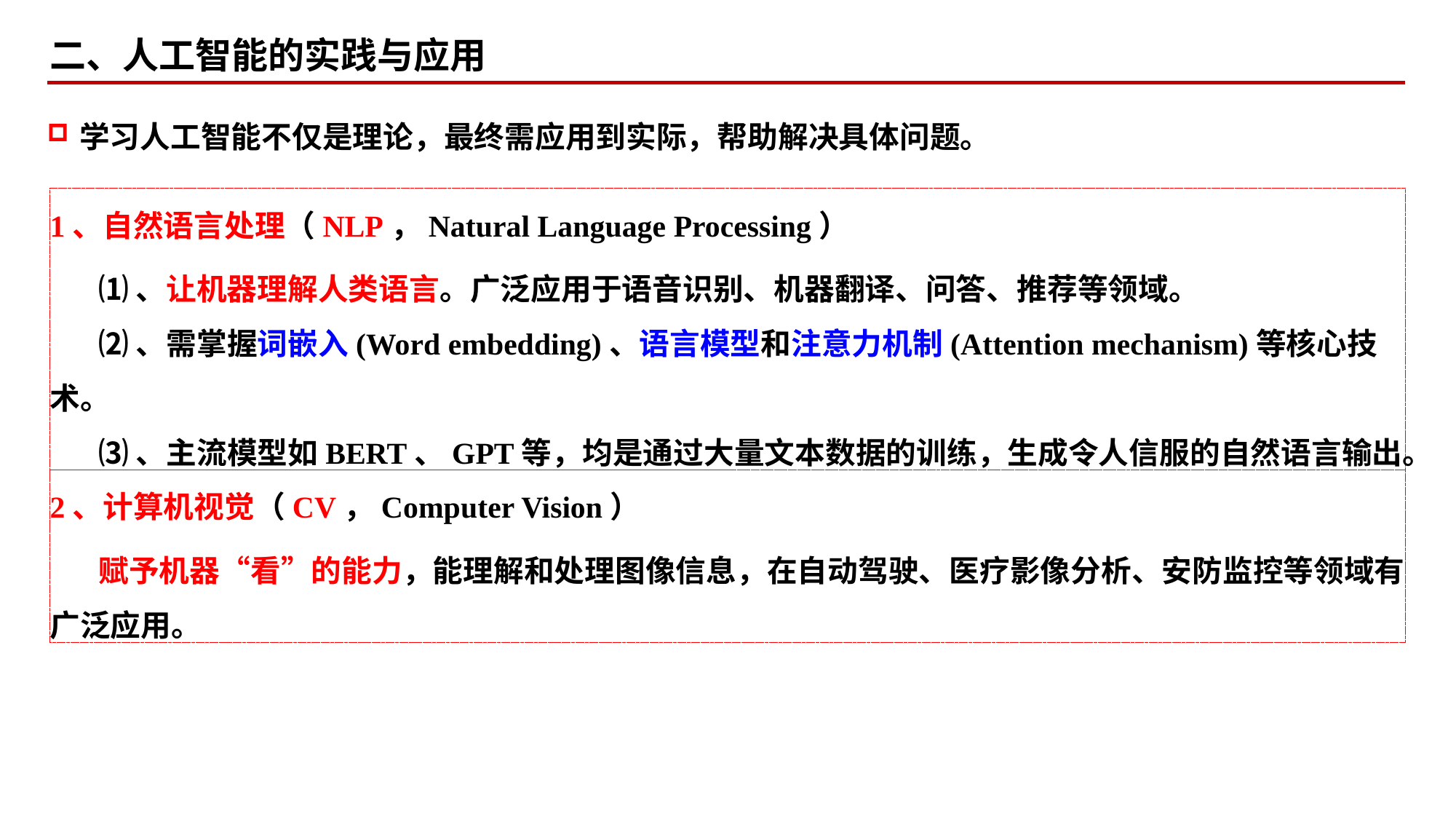

二、人工智能的实践与应用
学习人工智能不仅是理论，最终需应用到实际，帮助解决具体问题。
1、自然语言处理（NLP，Natural Language Processing）
       ⑴、让机器理解人类语言。广泛应用于语音识别、机器翻译、问答、推荐等领域。
       ⑵、需掌握词嵌入(Word embedding)、语言模型和注意力机制(Attention mechanism)等核心技术。
       ⑶、主流模型如BERT、GPT等，均是通过大量文本数据的训练，生成令人信服的自然语言输出。
2、计算机视觉（CV，Computer Vision）
      赋予机器“看”的能力，能理解和处理图像信息，在自动驾驶、医疗影像分析、安防监控等领域有广泛应用。